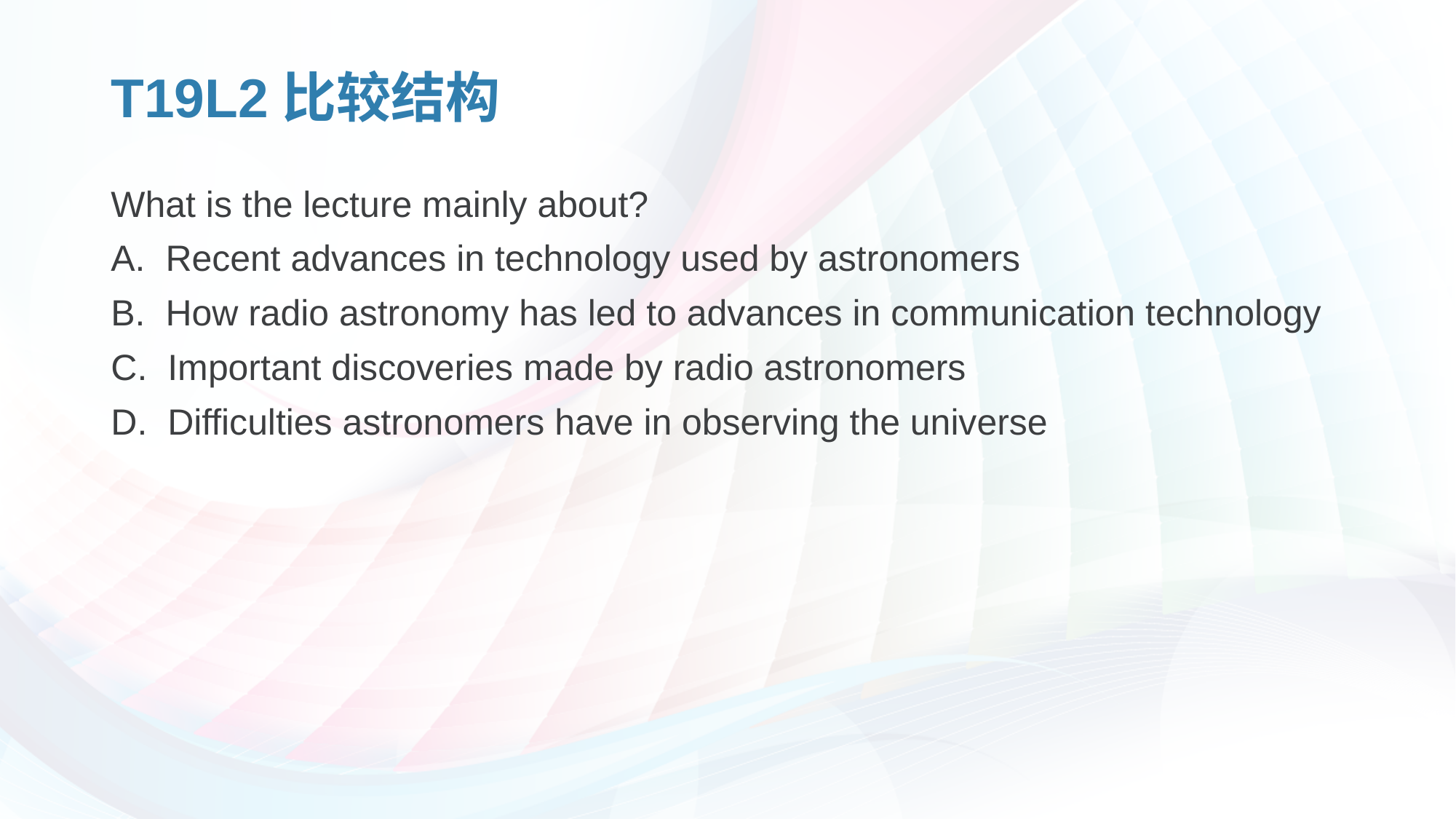

# T19L2比较结构
What is the lecture mainly about?
A.  Recent advances in technology used by astronomers
B.  How radio astronomy has led to advances in communication technology
C.  Important discoveries made by radio astronomers
D.  Difficulties astronomers have in observing the universe